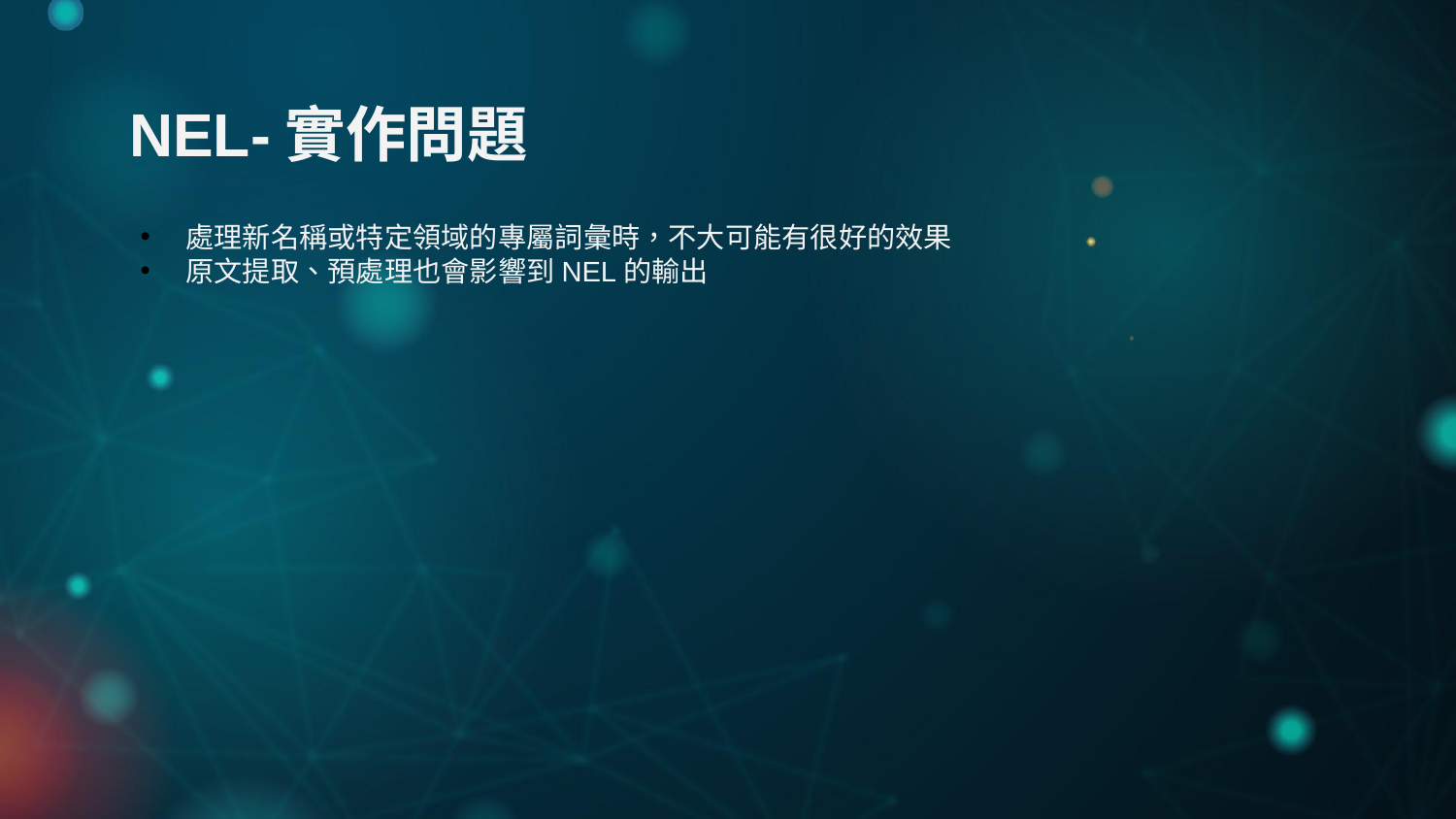

# NEL-實作問題

處理新名稱或特定領域的專屬詞彙時，不大可能有很好的效果
原文提取、預處理也會影響到NEL的輸出